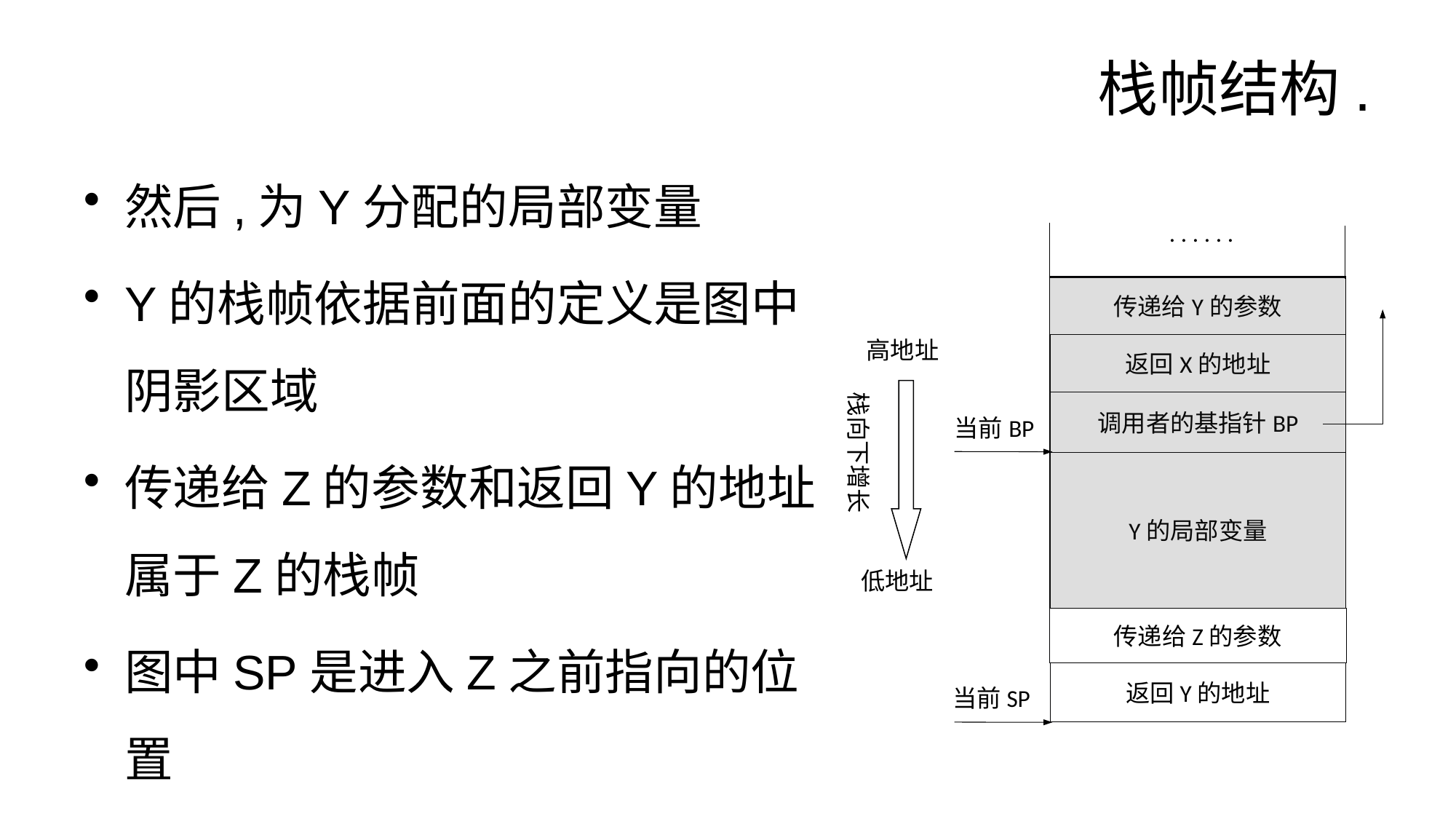

# 栈帧结构.
然后,为Y分配的局部变量
Y的栈帧依据前面的定义是图中阴影区域
传递给Z的参数和返回Y的地址属于Z的栈帧
图中SP是进入Z之前指向的位置
. . . . . .

传递给Y的参数
返回X的地址

调用者的基指针BP
当前BP
Y的局部变量
传递给Z的参数
返回Y的地址
当前SP
高地址

栈向下增长
低地址